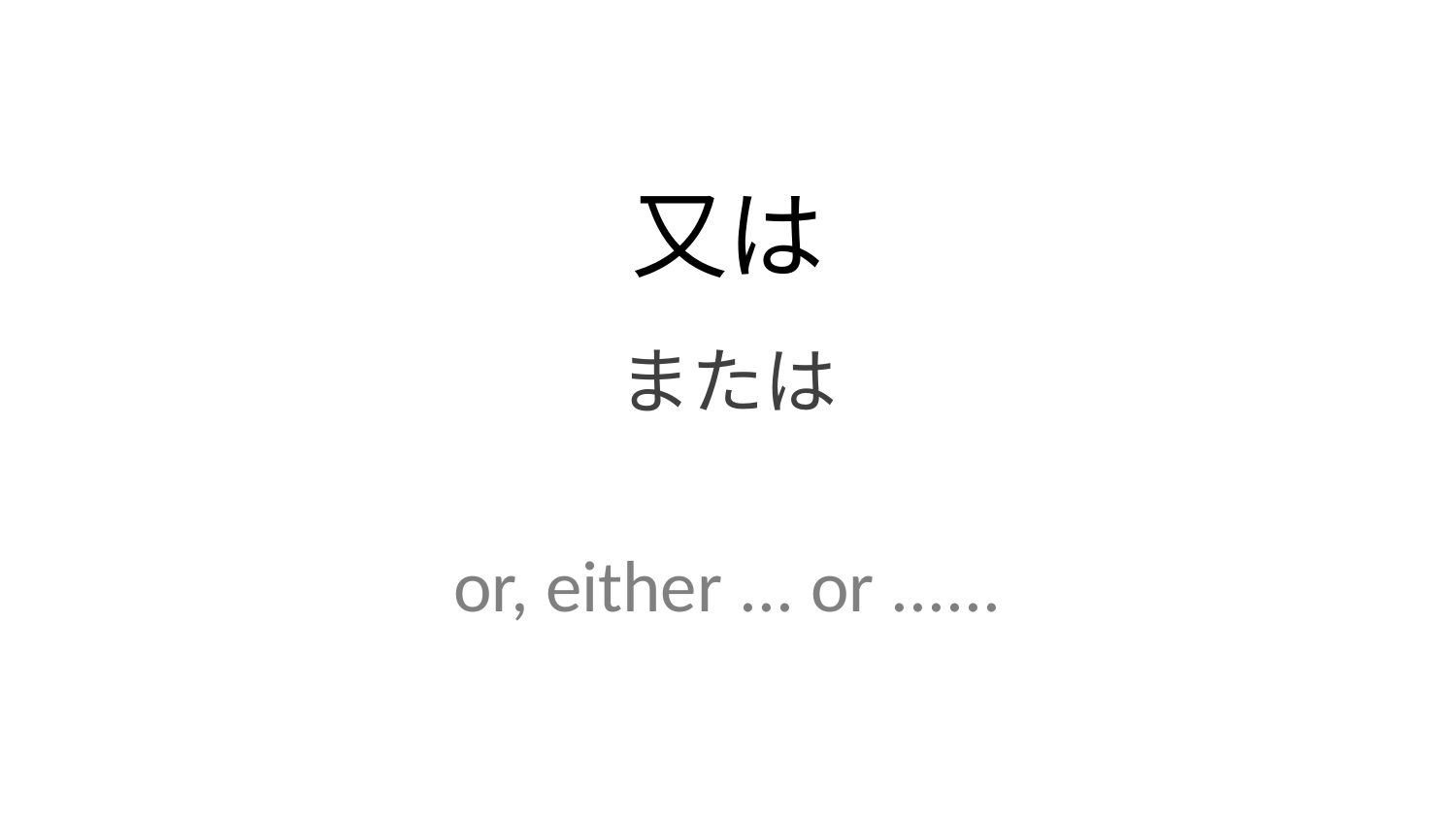

又は

または
or, either ... or ......